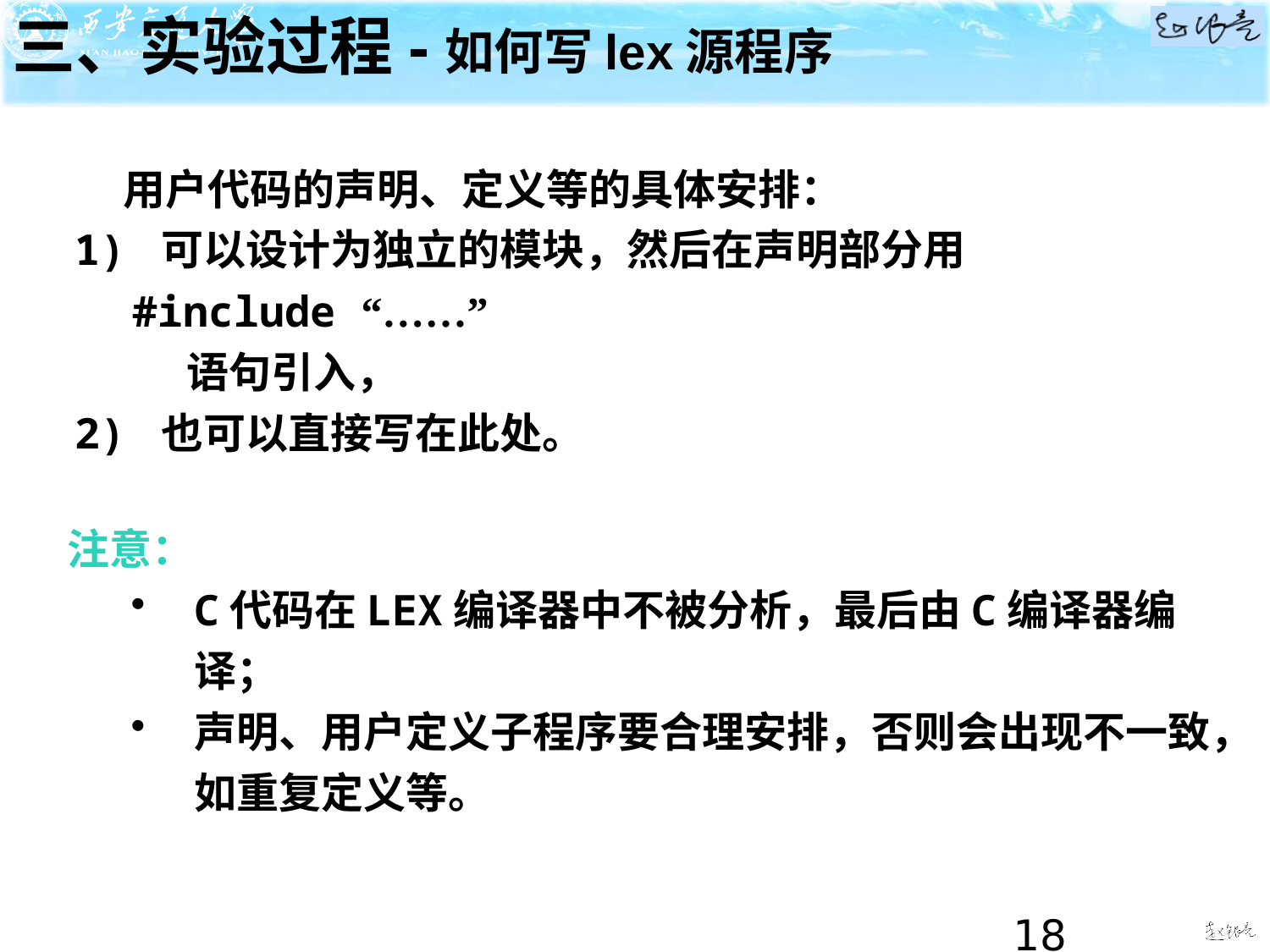

三、实验过程-如何写lex源程序
    用户代码的声明、定义等的具体安排：
1) 可以设计为独立的模块，然后在声明部分用
     #include “……”
    语句引入，
2) 也可以直接写在此处。
注意：
C代码在LEX编译器中不被分析，最后由C编译器编译；
声明、用户定义子程序要合理安排，否则会出现不一致，如重复定义等。
18